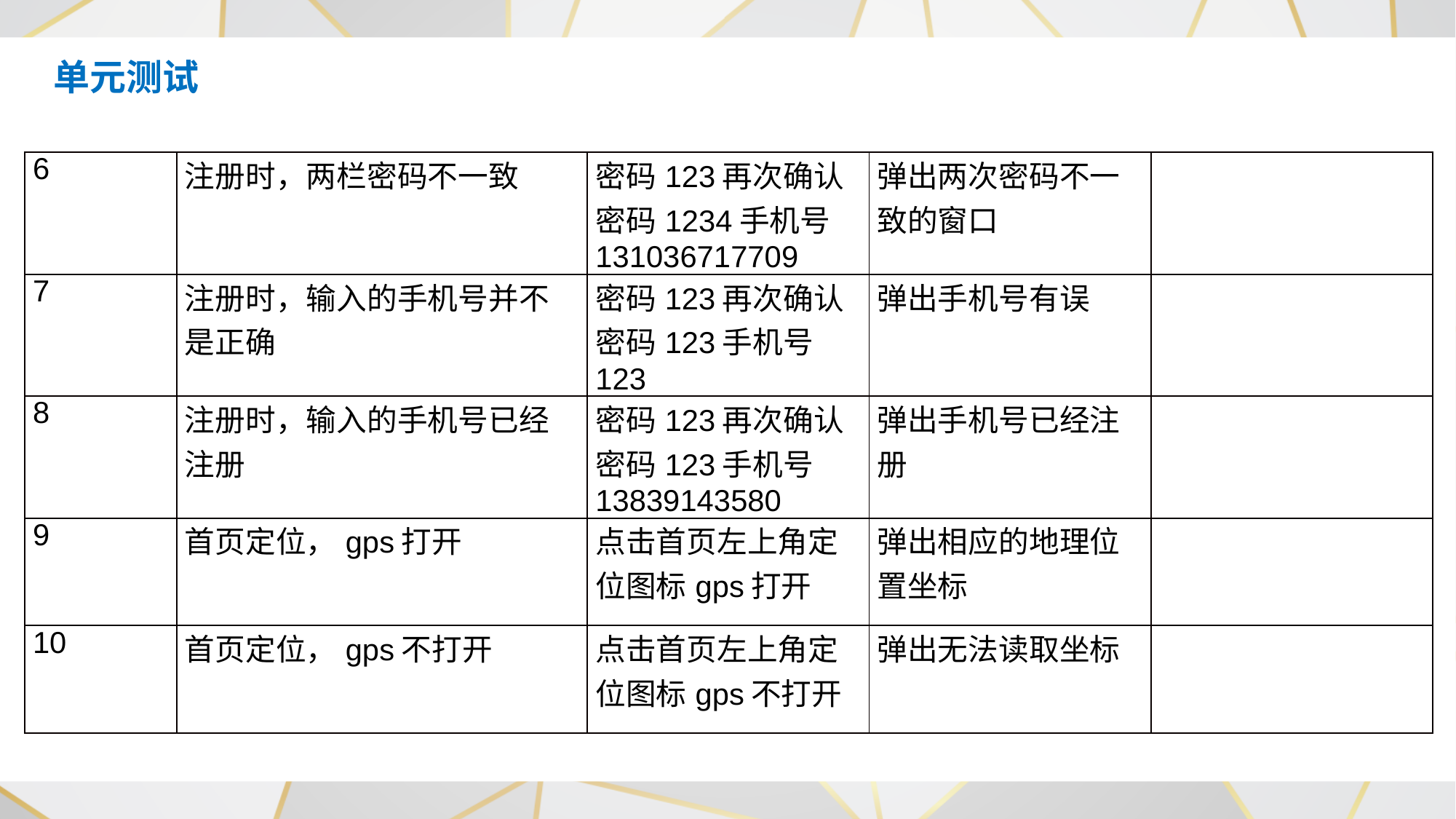

单元测试
| 6 | 注册时，两栏密码不一致 | 密码123再次确认密码1234手机号131036717709 | 弹出两次密码不一致的窗口 |  |
| --- | --- | --- | --- | --- |
| 7 | 注册时，输入的手机号并不是正确 | 密码123再次确认密码123手机号123 | 弹出手机号有误 |  |
| 8 | 注册时，输入的手机号已经注册 | 密码123再次确认密码123手机号13839143580 | 弹出手机号已经注册 |  |
| 9 | 首页定位，gps打开 | 点击首页左上角定位图标gps打开 | 弹出相应的地理位置坐标 |  |
| 10 | 首页定位，gps不打开 | 点击首页左上角定位图标gps不打开 | 弹出无法读取坐标 |  |